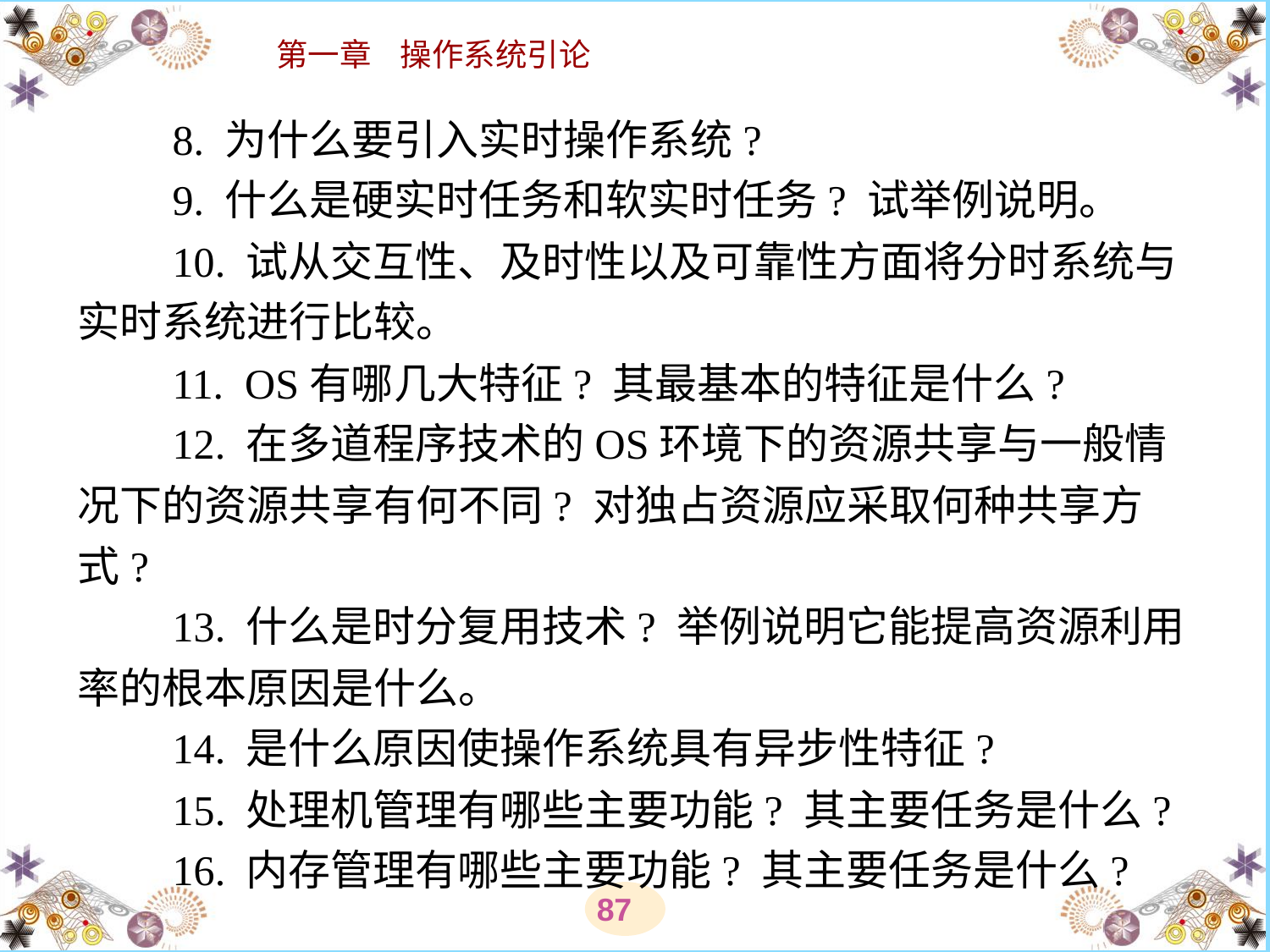

# 8. 为什么要引入实时操作系统? 　　9. 什么是硬实时任务和软实时任务? 试举例说明。 　　10. 试从交互性、及时性以及可靠性方面将分时系统与实时系统进行比较。 　　11.  OS有哪几大特征? 其最基本的特征是什么? 　　12. 在多道程序技术的OS环境下的资源共享与一般情况下的资源共享有何不同? 对独占资源应采取何种共享方式? 　　13. 什么是时分复用技术? 举例说明它能提高资源利用率的根本原因是什么。 　　14. 是什么原因使操作系统具有异步性特征? 　　15. 处理机管理有哪些主要功能? 其主要任务是什么? 　　16. 内存管理有哪些主要功能? 其主要任务是什么?